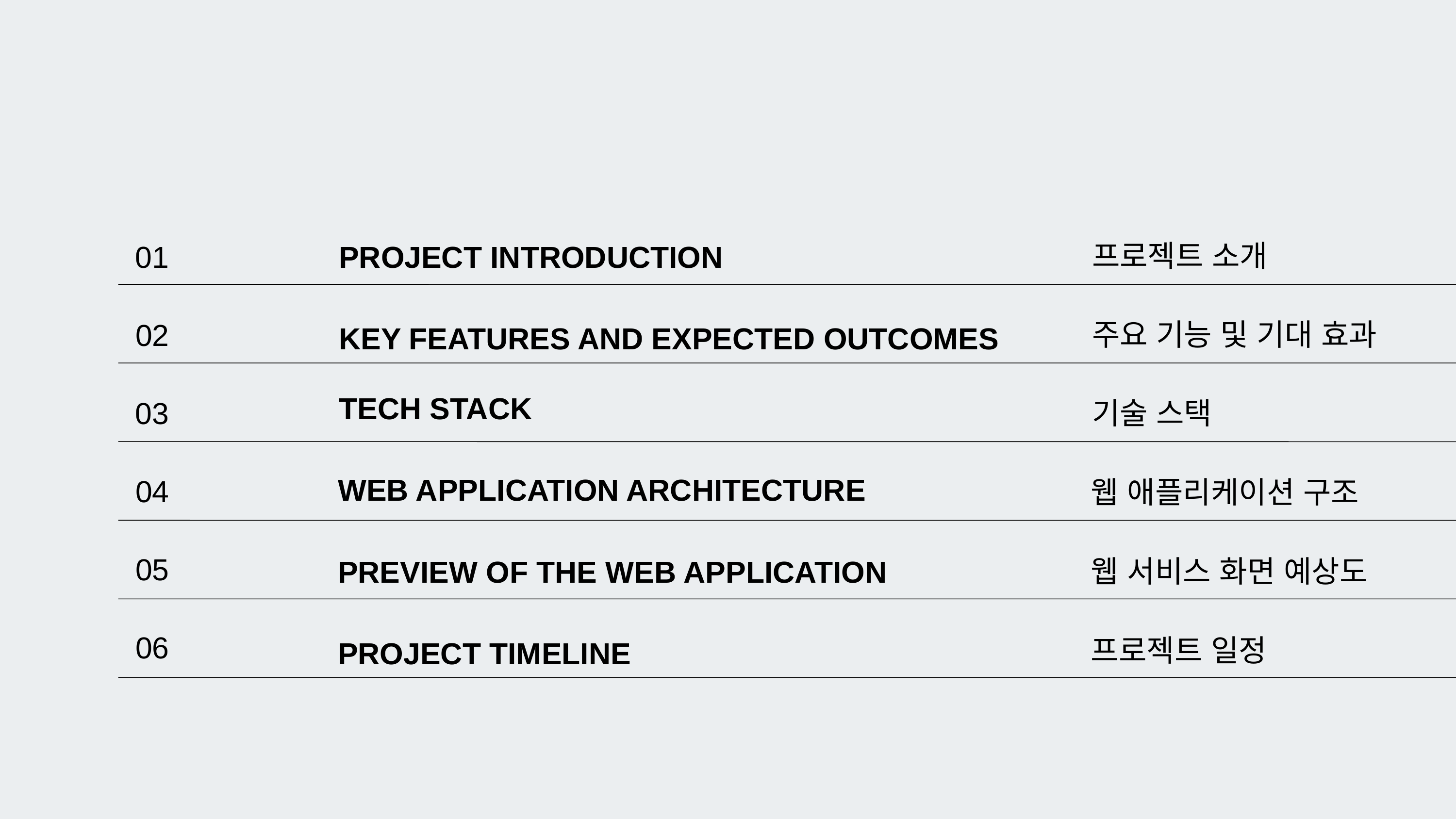

프로젝트 소개
01
PROJECT INTRODUCTION
주요 기능 및 기대 효과
02
KEY FEATURES AND EXPECTED OUTCOMES

TECH STACK
기술 스택
03

WEB APPLICATION ARCHITECTURE
04
웹 애플리케이션 구조

05
웹 서비스 화면 예상도
PREVIEW OF THE WEB APPLICATION

06
프로젝트 일정
PROJECT TIMELINE